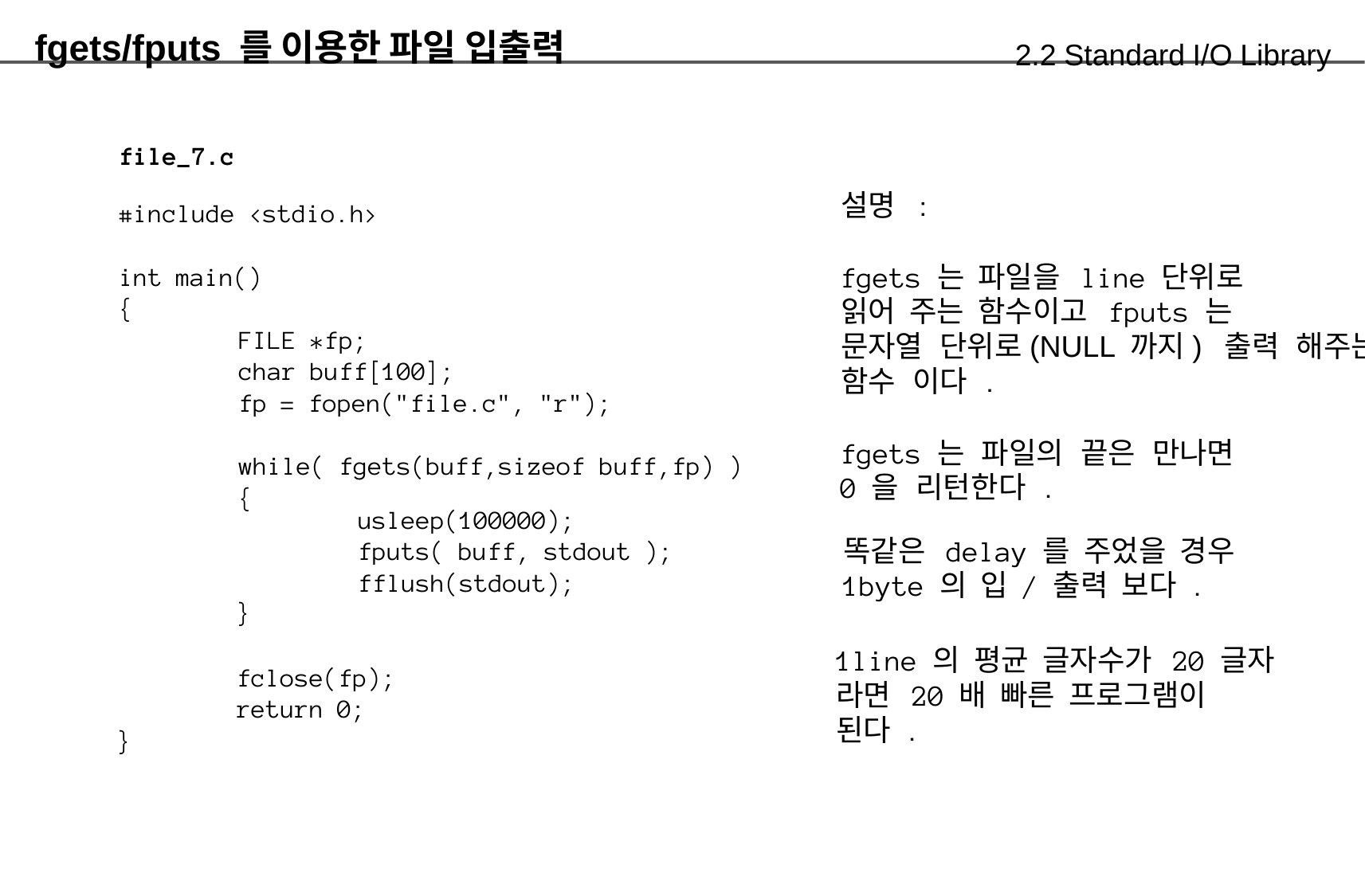

fgets/fputs 를 이용한 파일 입출력

	file_7.c

	#include  <stdio.h>

	int  main()
	{
		FILE  *fp;
		char  buff[100];
		fp  =  fopen("file.c",  "r");

		while(  fgets(buff,sizeof  buff,fp)  )
		{
	2.2 Standard I/O Library

설명  :

fgets 는  파일을  line 단위로
읽어  주는  함수이고  fputs 는
문자열  단위로(NULL 까지)  출력  해주는
함수  이다 .

fgets 는  파일의  끝은  만나면
0 을  리턴한다 .

usleep(100000);
fputs(  buff,  stdout  );
fflush(stdout);
똑같은  delay 를  주었을  경우
1byte 의  입 / 출력  보다 .
}
1line 의  평균  글자수가  20 글자
라면  20 배  빠른  프로그램이
된다 .
fclose(fp);
return  0;
}